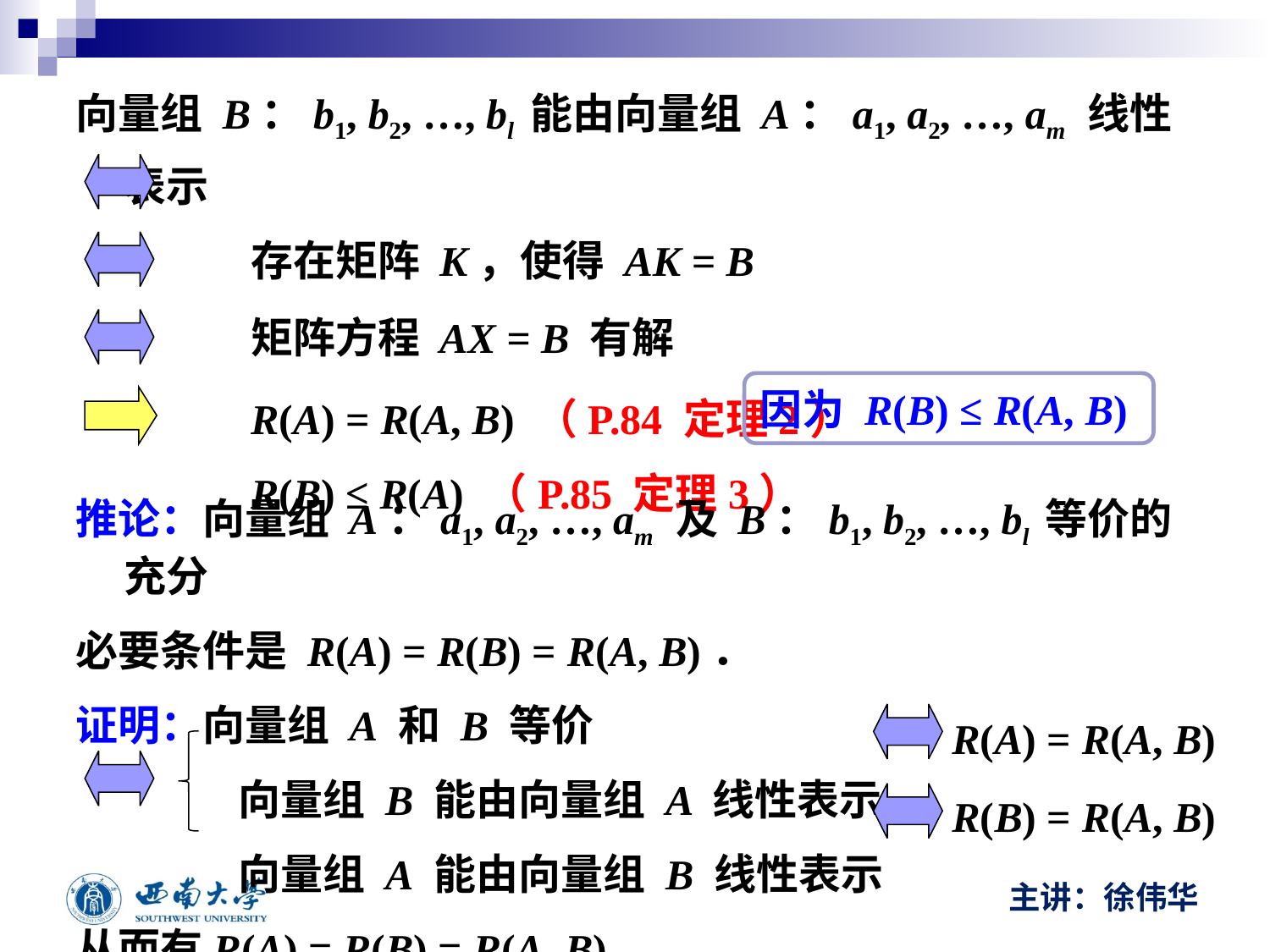

向量组 B：b1, b2, …, bl 能由向量组 A：a1, a2, …, am  线性表示
		存在矩阵 K，使得 AK = B
		矩阵方程 AX = B 有解
		R(A) = R(A, B) （P.84 定理2）
		R(B) ≤ R(A) （P.85 定理3）

因为 R(B) ≤ R(A, B)

推论：向量组 A：a1, a2, …, am  及 B：b1, b2, …, bl 等价的充分
必要条件是 R(A) = R(B) = R(A, B)．
证明：向量组 A 和 B 等价
                向量组 B 能由向量组 A 线性表示
                向量组 A 能由向量组 B 线性表示
从而有R(A) = R(B) = R(A, B) ．

R(A) = R(A, B)

R(B) = R(A, B)